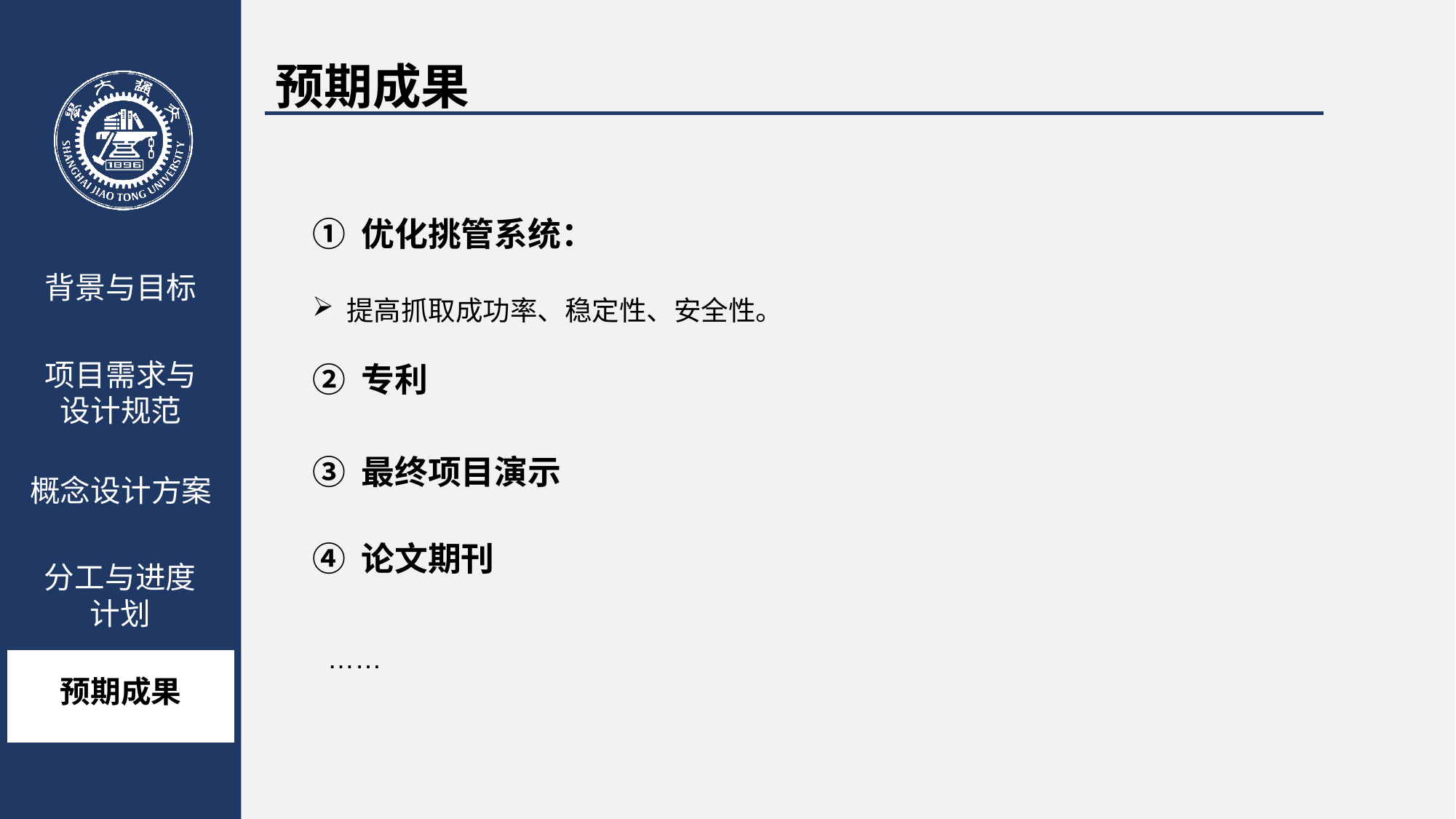

预期成果
① 优化挑管系统：
背景与目标

项目需求与
设计规范
概念设计方案
分工与进度计划
预期成果
提高抓取成功率、稳定性、安全性。
② 专利
③ 最终项目演示
④ 论文期刊
……